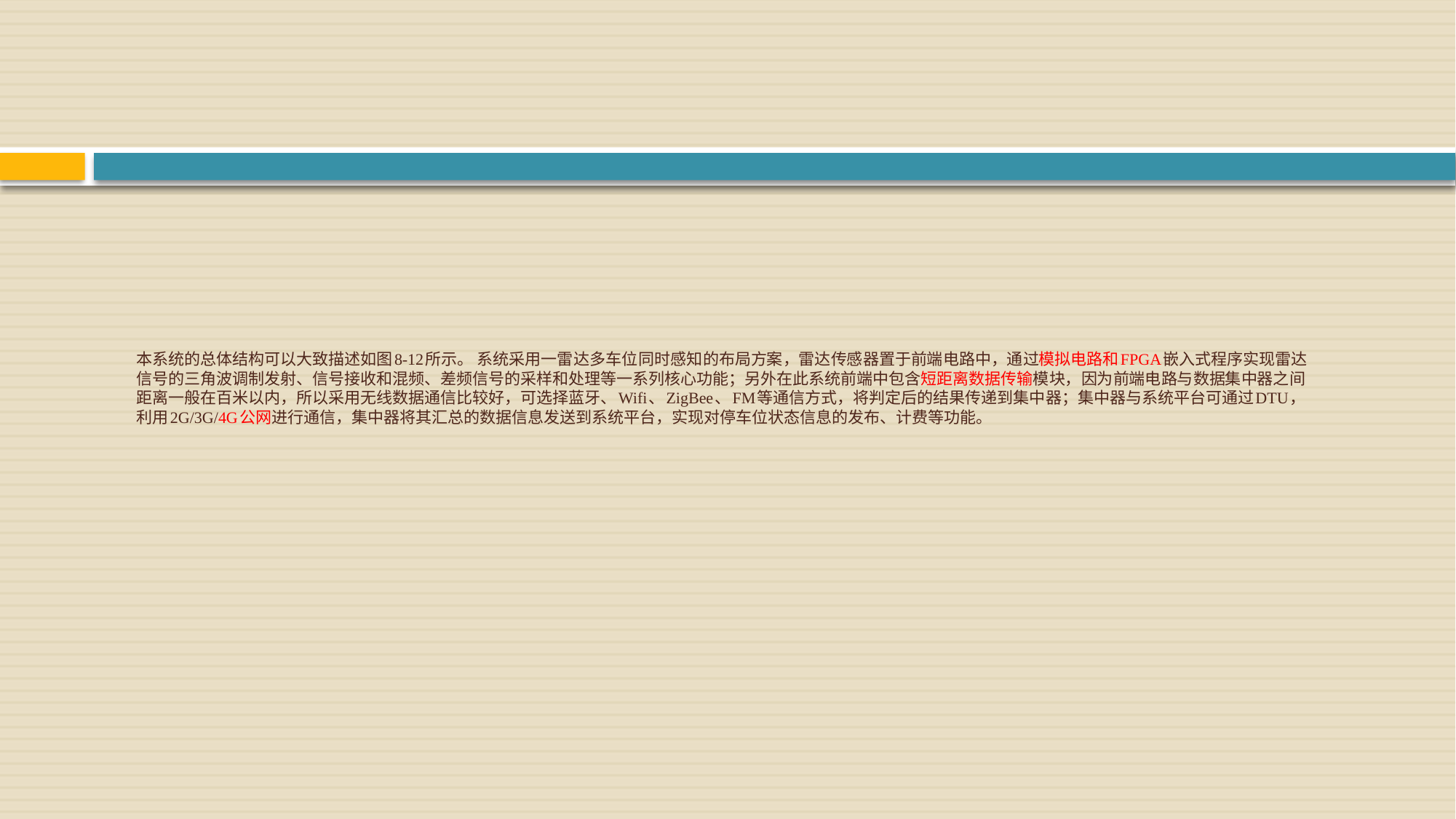

# 本系统的总体结构可以大致描述如图8-12所示。 系统采用一雷达多车位同时感知的布局方案，雷达传感器置于前端电路中，通过模拟电路和FPGA嵌入式程序实现雷达信号的三角波调制发射、信号接收和混频、差频信号的采样和处理等一系列核心功能；另外在此系统前端中包含短距离数据传输模块，因为前端电路与数据集中器之间距离一般在百米以内，所以采用无线数据通信比较好，可选择蓝牙、Wifi、ZigBee、FM等通信方式，将判定后的结果传递到集中器；集中器与系统平台可通过DTU，利用2G/3G/4G公网进行通信，集中器将其汇总的数据信息发送到系统平台，实现对停车位状态信息的发布、计费等功能。